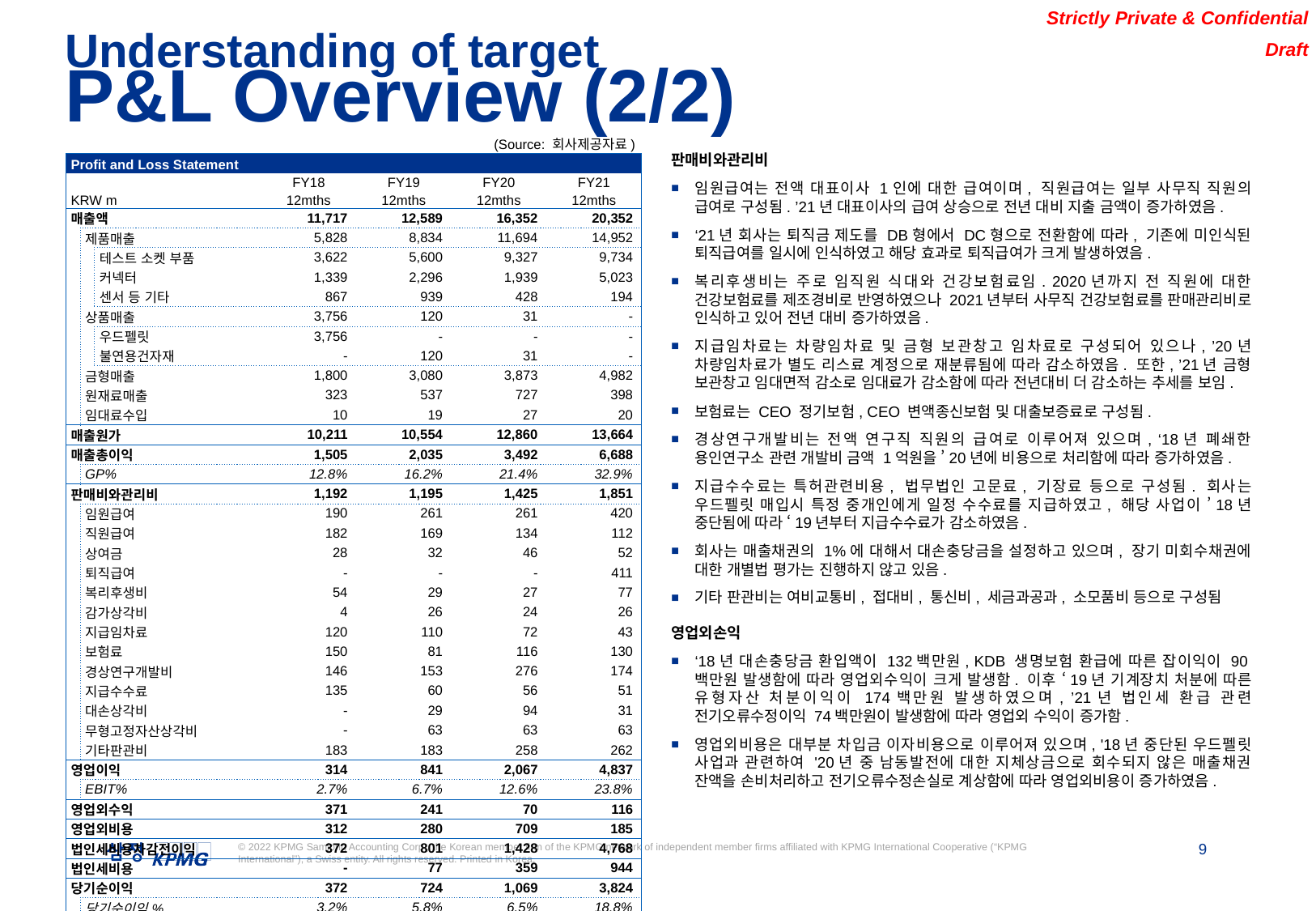

Understanding of target
P&L Overview (2/2)
(Source: 회사제공자료)
| Profit and Loss Statement |  |  |  |  |  |  |
| --- | --- | --- | --- | --- | --- | --- |
|  |  |  | FY18 | FY19 | FY20 | FY21 |
| KRW m |  |  | 12mths | 12mths | 12mths | 12mths |
| 매출액 |  |  | 11,717 | 12,589 | 16,352 | 20,352 |
|  | 제품매출 |  | 5,828 | 8,834 | 11,694 | 14,952 |
|  |  | 테스트 소켓 부품 | 3,622 | 5,600 | 9,327 | 9,734 |
|  |  | 커넥터 | 1,339 | 2,296 | 1,939 | 5,023 |
|  |  | 센서 등 기타 | 867 | 939 | 428 | 194 |
|  | 상품매출 |  | 3,756 | 120 | 31 | - |
|  |  | 우드펠릿 | 3,756 | - | - | - |
|  |  | 불연용건자재 | - | 120 | 31 | - |
|  | 금형매출 |  | 1,800 | 3,080 | 3,873 | 4,982 |
|  | 원재료매출 |  | 323 | 537 | 727 | 398 |
|  | 임대료수입 |  | 10 | 19 | 27 | 20 |
| 매출원가 |  |  | 10,211 | 10,554 | 12,860 | 13,664 |
| 매출총이익 |  |  | 1,505 | 2,035 | 3,492 | 6,688 |
|  | GP% |  | 12.8% | 16.2% | 21.4% | 32.9% |
| 판매비와관리비 |  |  | 1,192 | 1,195 | 1,425 | 1,851 |
|  | 임원급여 |  | 190 | 261 | 261 | 420 |
|  | 직원급여 |  | 182 | 169 | 134 | 112 |
|  | 상여금 |  | 28 | 32 | 46 | 52 |
|  | 퇴직급여 |  | - | - | - | 411 |
|  | 복리후생비 |  | 54 | 29 | 27 | 77 |
|  | 감가상각비 |  | 4 | 26 | 24 | 26 |
|  | 지급임차료 |  | 120 | 110 | 72 | 43 |
|  | 보험료 |  | 150 | 81 | 116 | 130 |
|  | 경상연구개발비 |  | 146 | 153 | 276 | 174 |
|  | 지급수수료 |  | 135 | 60 | 56 | 51 |
|  | 대손상각비 |  | - | 29 | 94 | 31 |
|  | 무형고정자산상각비 |  | - | 63 | 63 | 63 |
|  | 기타판관비 |  | 183 | 183 | 258 | 262 |
| 영업이익 |  |  | 314 | 841 | 2,067 | 4,837 |
|  | EBIT% |  | 2.7% | 6.7% | 12.6% | 23.8% |
| 영업외수익 |  |  | 371 | 241 | 70 | 116 |
| 영업외비용 |  |  | 312 | 280 | 709 | 185 |
| 법인세비용차감전이익 |  |  | 372 | 801 | 1,428 | 4,768 |
| 법인세비용 |  |  | - | 77 | 359 | 944 |
| 당기순이익 |  |  | 372 | 724 | 1,069 | 3,824 |
|  | 당기순이익% |  | 3.2% | 5.8% | 6.5% | 18.8% |
| D&A |  |  | 4 | 798 | 720 | 914 |
| EBITDA |  |  | 318 | 1,639 | 2,788 | 5,751 |
|  | EBITDA% |  | 2.7% | 13.0% | 17.0% | 28.3% |
판매비와관리비
임원급여는 전액 대표이사 1인에 대한 급여이며, 직원급여는 일부 사무직 직원의 급여로 구성됨. ’21년 대표이사의 급여 상승으로 전년 대비 지출 금액이 증가하였음.
‘21년 회사는 퇴직금 제도를 DB형에서 DC형으로 전환함에 따라, 기존에 미인식된 퇴직급여를 일시에 인식하였고 해당 효과로 퇴직급여가 크게 발생하였음.
복리후생비는 주로 임직원 식대와 건강보험료임. 2020년까지 전 직원에 대한 건강보험료를 제조경비로 반영하였으나 2021년부터 사무직 건강보험료를 판매관리비로 인식하고 있어 전년 대비 증가하였음.
지급임차료는 차량임차료 및 금형 보관창고 임차료로 구성되어 있으나, ’20년 차량임차료가 별도 리스료 계정으로 재분류됨에 따라 감소하였음. 또한, ’21년 금형 보관창고 임대면적 감소로 임대료가 감소함에 따라 전년대비 더 감소하는 추세를 보임.
보험료는 CEO 정기보험, CEO 변액종신보험 및 대출보증료로 구성됨.
경상연구개발비는 전액 연구직 직원의 급여로 이루어져 있으며, ‘18년 폐쇄한 용인연구소 관련 개발비 금액 1억원을 ’20년에 비용으로 처리함에 따라 증가하였음.
지급수수료는 특허관련비용, 법무법인 고문료, 기장료 등으로 구성됨. 회사는 우드펠릿 매입시 특정 중개인에게 일정 수수료를 지급하였고, 해당 사업이 ’18년 중단됨에 따라 ‘19년부터 지급수수료가 감소하였음.
회사는 매출채권의 1%에 대해서 대손충당금을 설정하고 있으며, 장기 미회수채권에 대한 개별법 평가는 진행하지 않고 있음.
기타 판관비는 여비교통비, 접대비, 통신비, 세금과공과, 소모품비 등으로 구성됨
영업외손익
‘18년 대손충당금 환입액이 132백만원, KDB 생명보험 환급에 따른 잡이익이 90백만원 발생함에 따라 영업외수익이 크게 발생함. 이후 ‘19년 기계장치 처분에 따른 유형자산 처분이익이 174백만원 발생하였으며, ’21년 법인세 환급 관련 전기오류수정이익 74백만원이 발생함에 따라 영업외 수익이 증가함.
영업외비용은 대부분 차입금 이자비용으로 이루어져 있으며, '18년 중단된 우드펠릿 사업과 관련하여 '20년 중 남동발전에 대한 지체상금으로 회수되지 않은 매출채권 잔액을 손비처리하고 전기오류수정손실로 계상함에 따라 영업외비용이 증가하였음.